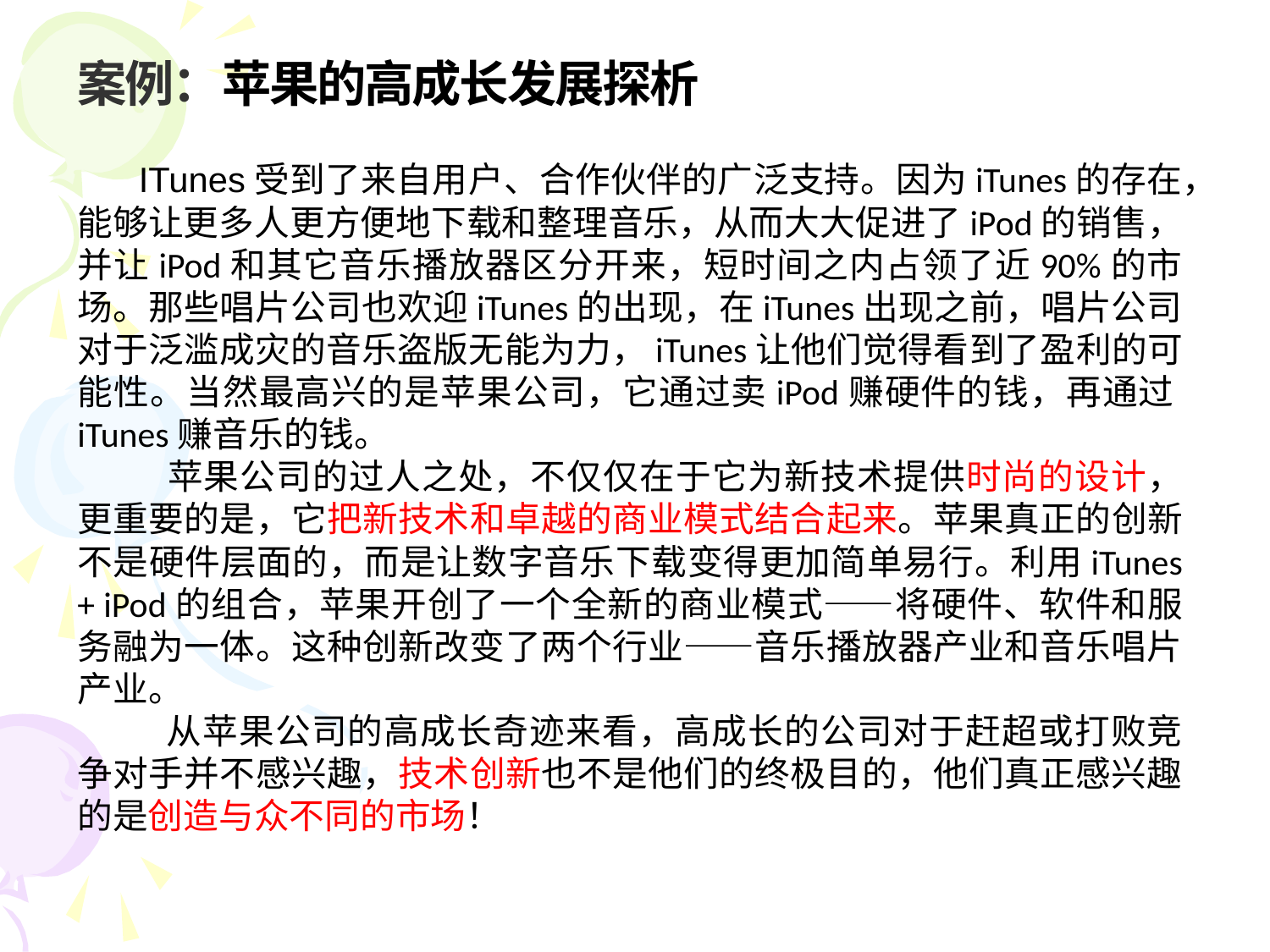

案例：苹果的高成长发展探析

  ITunes受到了来自用户、合作伙伴的广泛支持。因为iTunes的存在，能够让更多人更方便地下载和整理音乐，从而大大促进了iPod的销售，并让iPod和其它音乐播放器区分开来，短时间之内占领了近90%的市场。那些唱片公司也欢迎iTunes的出现，在iTunes出现之前，唱片公司对于泛滥成灾的音乐盗版无能为力，iTunes让他们觉得看到了盈利的可能性。当然最高兴的是苹果公司，它通过卖iPod赚硬件的钱，再通过iTunes赚音乐的钱。
     苹果公司的过人之处，不仅仅在于它为新技术提供时尚的设计，更重要的是，它把新技术和卓越的商业模式结合起来。苹果真正的创新不是硬件层面的，而是让数字音乐下载变得更加简单易行。利用iTunes + iPod的组合，苹果开创了一个全新的商业模式——将硬件、软件和服务融为一体。这种创新改变了两个行业——音乐播放器产业和音乐唱片产业。
      从苹果公司的高成长奇迹来看，高成长的公司对于赶超或打败竞争对手并不感兴趣，技术创新也不是他们的终极目的，他们真正感兴趣的是创造与众不同的市场！